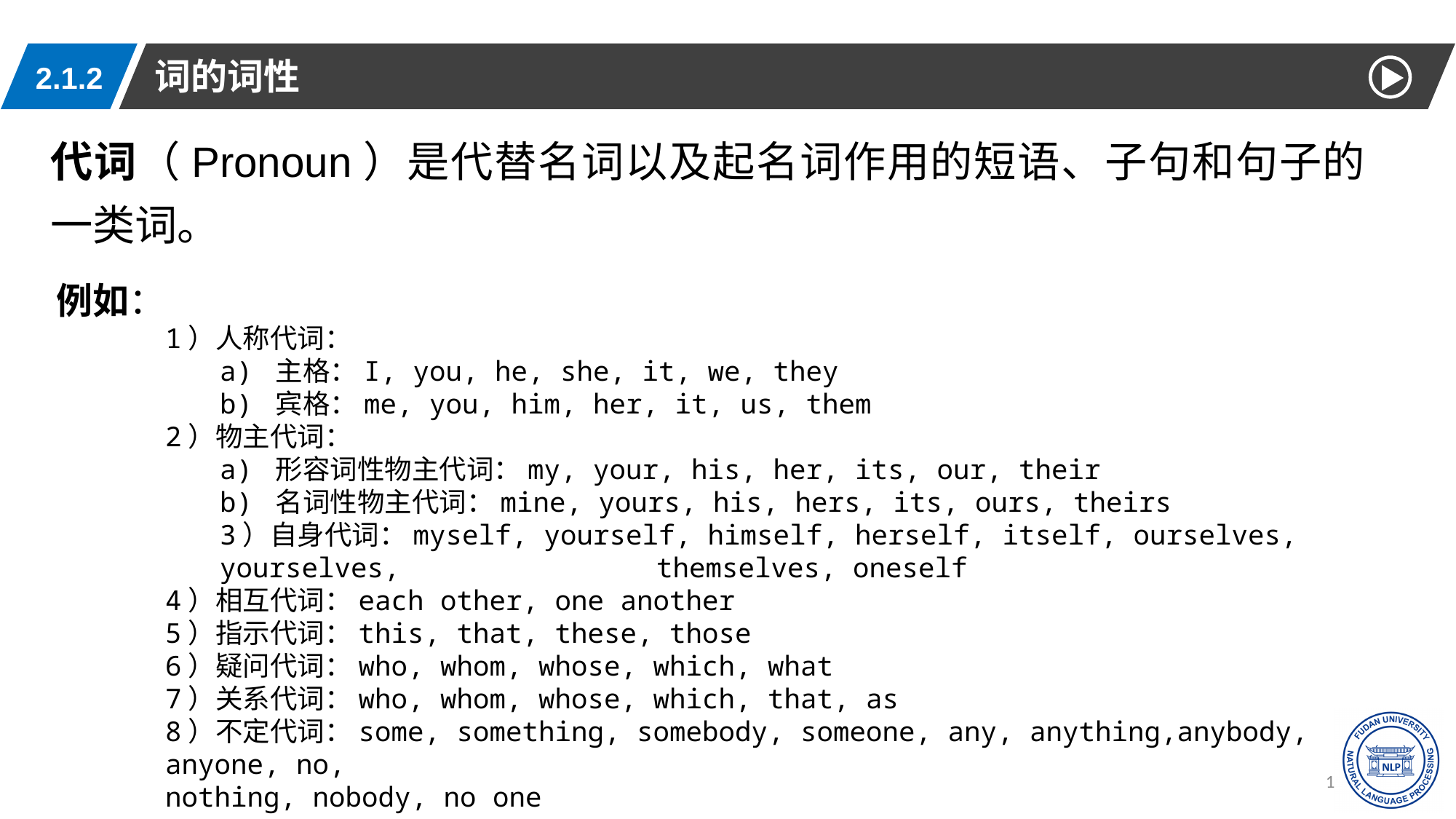

词的词性
2.1.2

代词（Pronoun）是代替名词以及起名词作用的短语、子句和句子的一类词。
例如：
1）人称代词：
a) 主格：I, you, he, she, it, we, they
b) 宾格：me, you, him, her, it, us, them
2）物主代词：
a) 形容词性物主代词：my, your, his, her, its, our, their
b) 名词性物主代词：mine, yours, his, hers, its, ours, theirs
3）自身代词：myself, yourself, himself, herself, itself, ourselves, yourselves, 			themselves, oneself
4）相互代词：each other, one another
5）指示代词：this, that, these, those
6）疑问代词：who, whom, whose, which, what
7）关系代词：who, whom, whose, which, that, as
8）不定代词：some, something, somebody, someone, any, anything,anybody, anyone, no,
nothing, nobody, no one
15